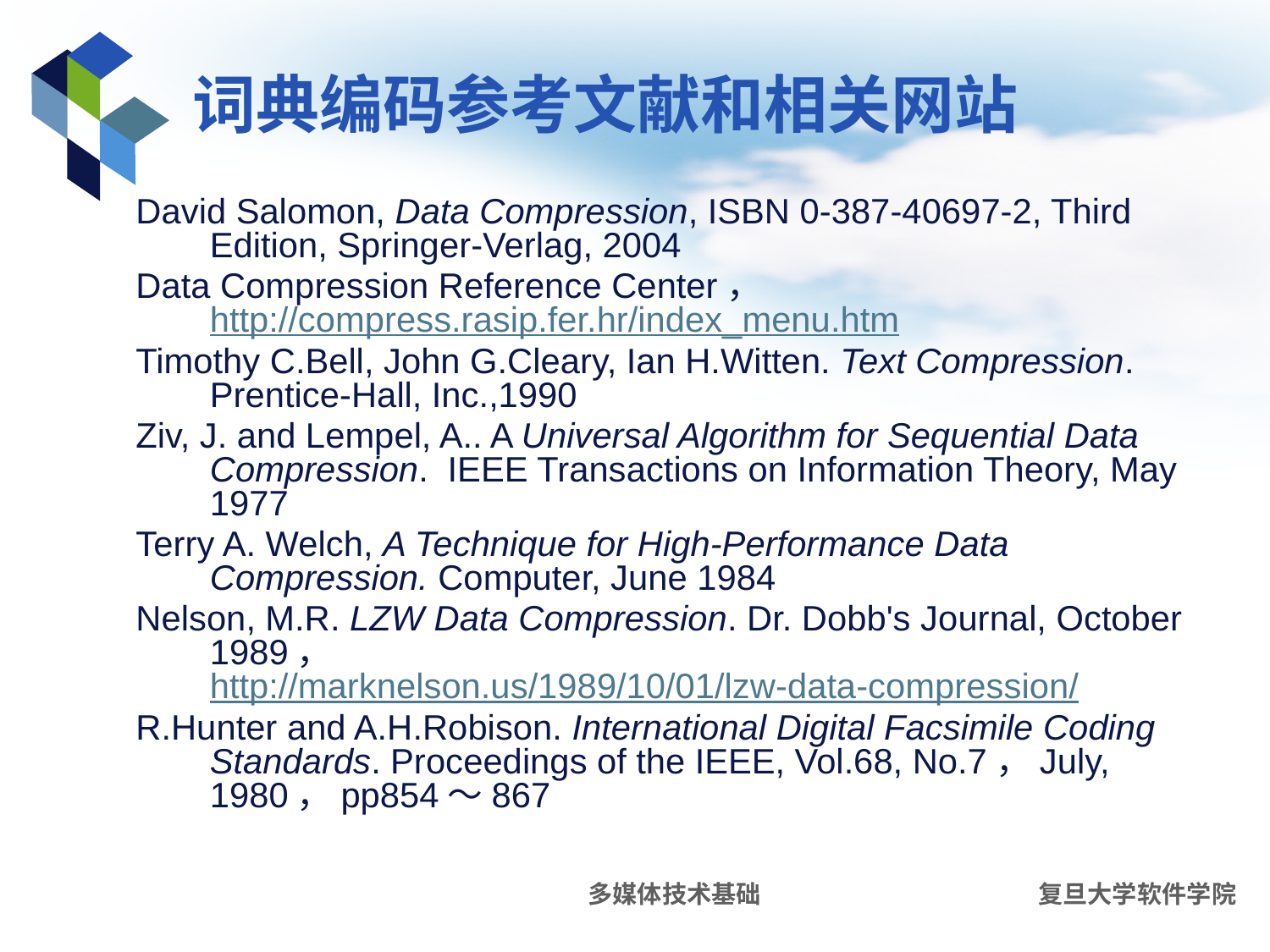

# 词典编码参考文献和相关网站
David Salomon, Data Compression, ISBN 0-387-40697-2, Third Edition, Springer-Verlag, 2004
Data Compression Reference Center，http://compress.rasip.fer.hr/index_menu.htm
Timothy C.Bell, John G.Cleary, Ian H.Witten. Text Compression. Prentice-Hall, Inc.,1990
Ziv, J. and Lempel, A.. A Universal Algorithm for Sequential Data Compression.  IEEE Transactions on Information Theory, May 1977
Terry A. Welch, A Technique for High-Performance Data Compression. Computer, June 1984
Nelson, M.R. LZW Data Compression. Dr. Dobb's Journal, October 1989，http://marknelson.us/1989/10/01/lzw-data-compression/
R.Hunter and A.H.Robison. International Digital Facsimile Coding Standards. Proceedings of the IEEE, Vol.68, No.7，July, 1980，pp854～867
多媒体技术基础